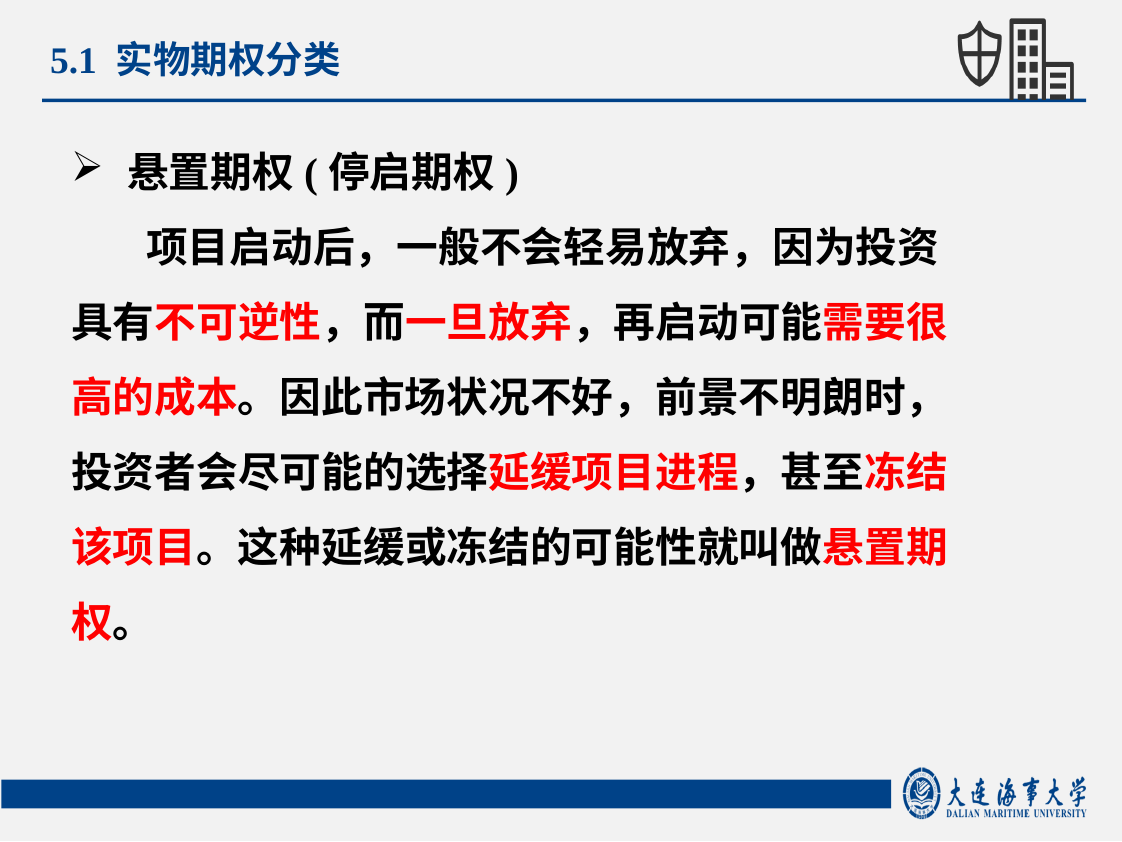

5.1 实物期权分类

悬置期权(停启期权)
项目启动后，一般不会轻易放弃，因为投资具有不可逆性，而一旦放弃，再启动可能需要很高的成本。因此市场状况不好，前景不明朗时，投资者会尽可能的选择延缓项目进程，甚至冻结该项目。这种延缓或冻结的可能性就叫做悬置期权。